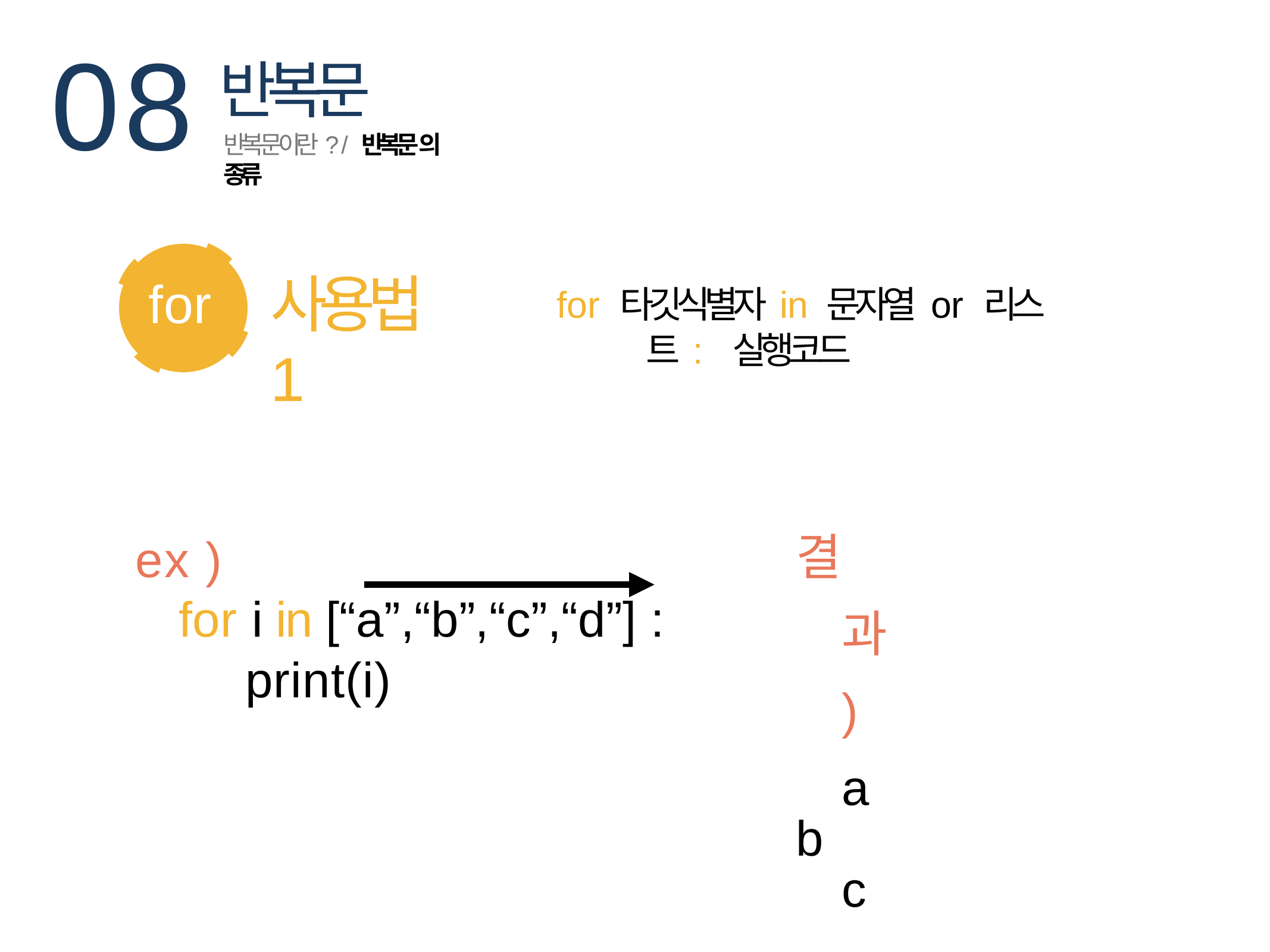

08
for
반복문
반복문이란? / 반복문의 종류

사용법 1
for 타깃식별자 in 문자열 or 리스트 :  실행코드
결과 )  a
b  c  d
ex )

for i in [“a”,“b”,“c”,“d”] :  print(i)